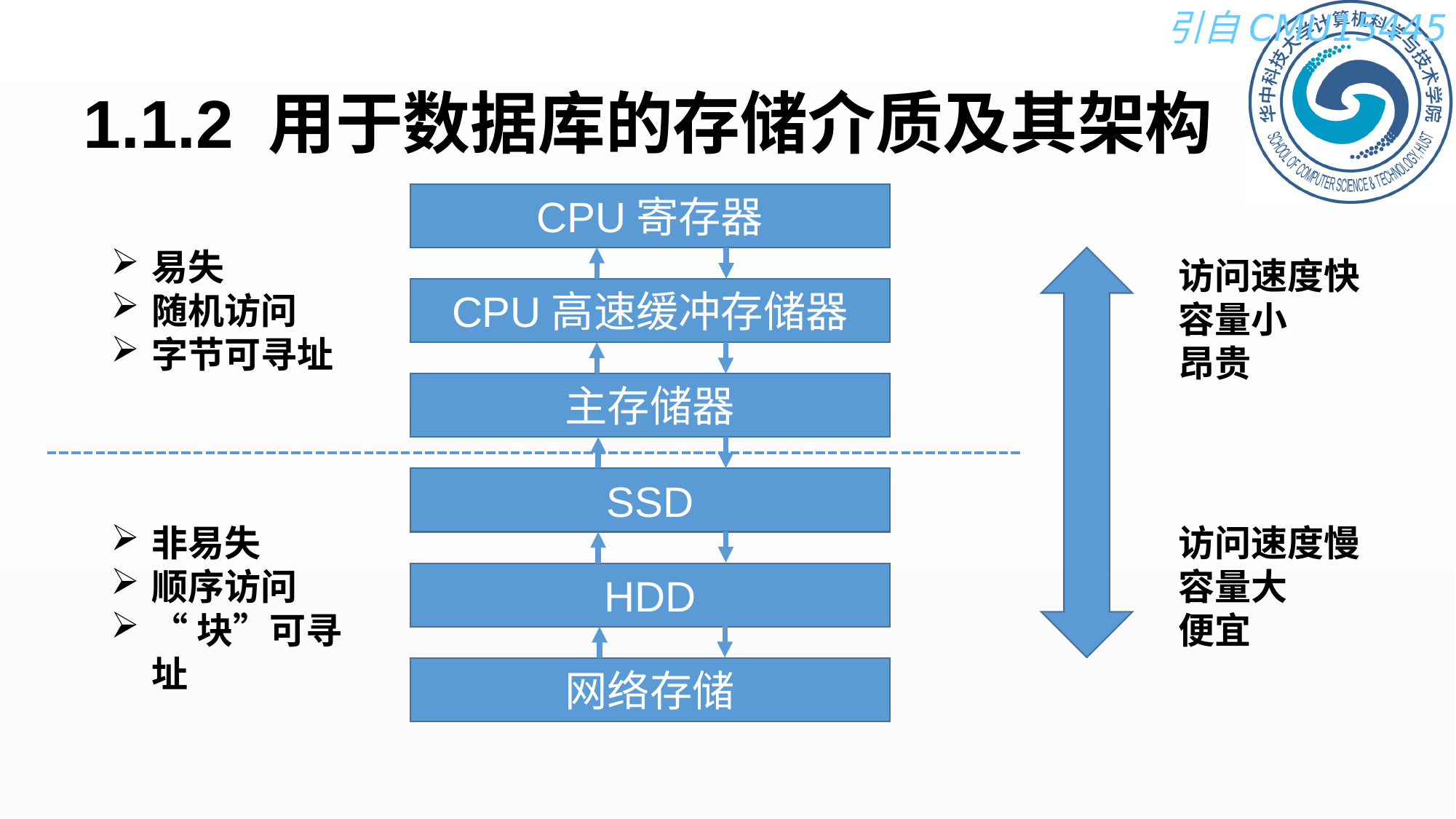

# 1.1.2 用于数据库的存储介质及其架构
CPU寄存器
易失
随机访问
字节可寻址
访问速度快
容量小
昂贵

CPU高速缓冲存储器
主存储器
SSD
非易失
顺序访问
“块”可寻址
访问速度慢
容量大
便宜
HDD
网络存储
7